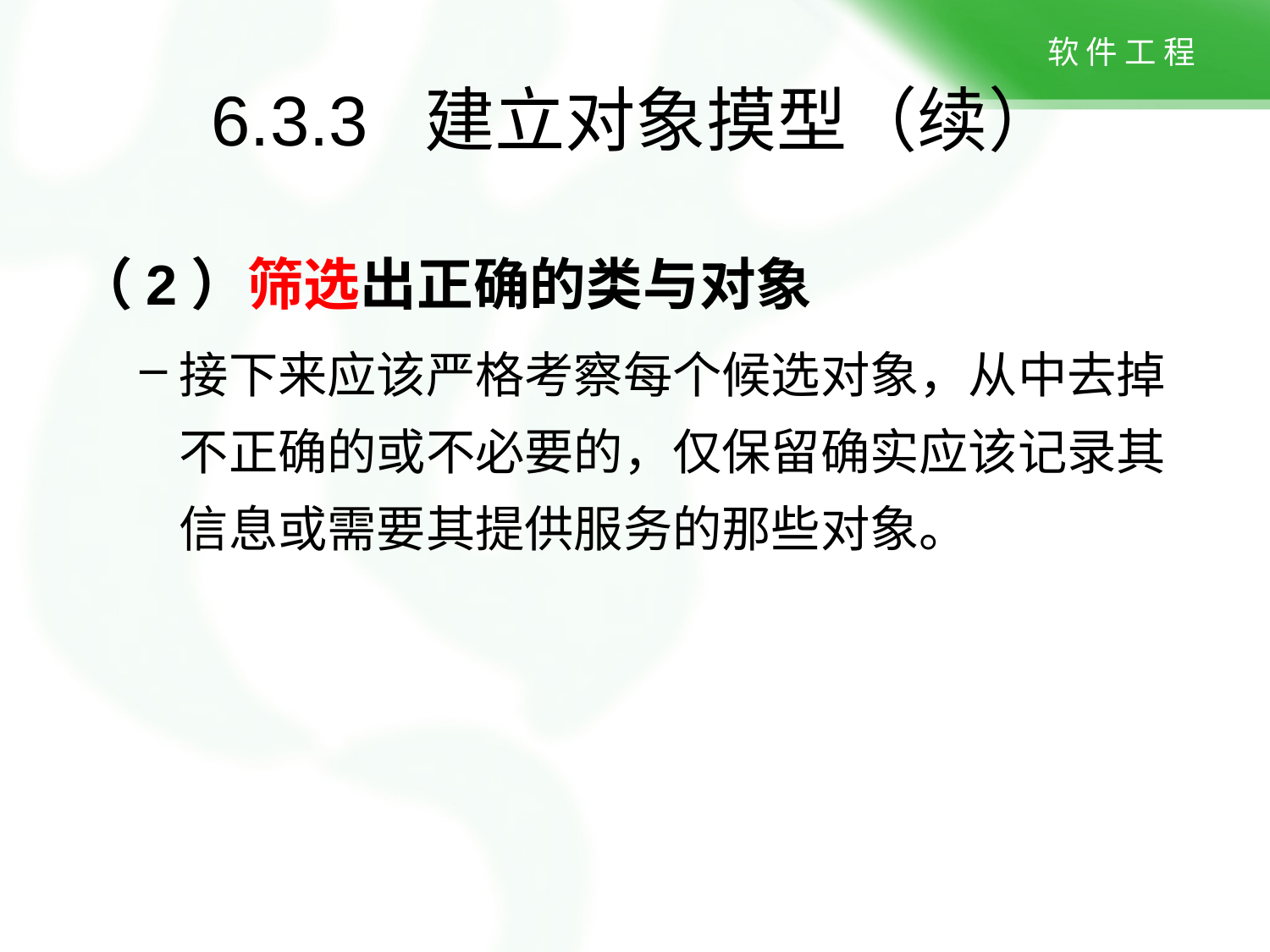

# 6.3.3  建立对象摸型（续）
（2）筛选出正确的类与对象
接下来应该严格考察每个候选对象，从中去掉不正确的或不必要的，仅保留确实应该记录其信息或需要其提供服务的那些对象。